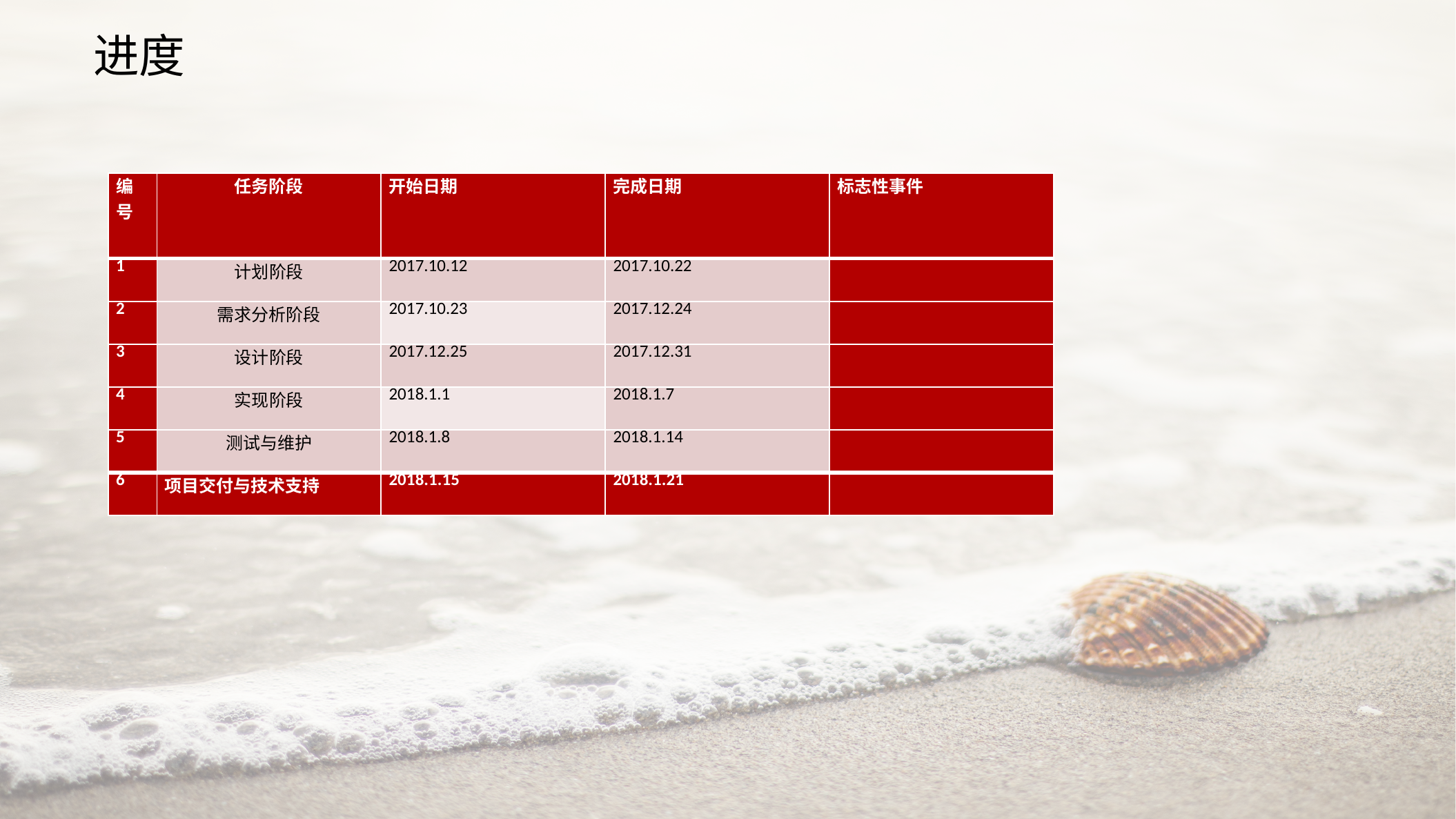

进度
| 编号 | 任务阶段 | 开始日期 | 完成日期 | 标志性事件 |
| --- | --- | --- | --- | --- |
| 1 | 计划阶段 | 2017.10.12 | 2017.10.22 |  |
| 2 | 需求分析阶段 | 2017.10.23 | 2017.12.24 |  |
| 3 | 设计阶段 | 2017.12.25 | 2017.12.31 |  |
| 4 | 实现阶段 | 2018.1.1 | 2018.1.7 |  |
| 5 | 测试与维护 | 2018.1.8 | 2018.1.14 |  |
| 6 | 项目交付与技术支持 | 2018.1.15 | 2018.1.21 |  |